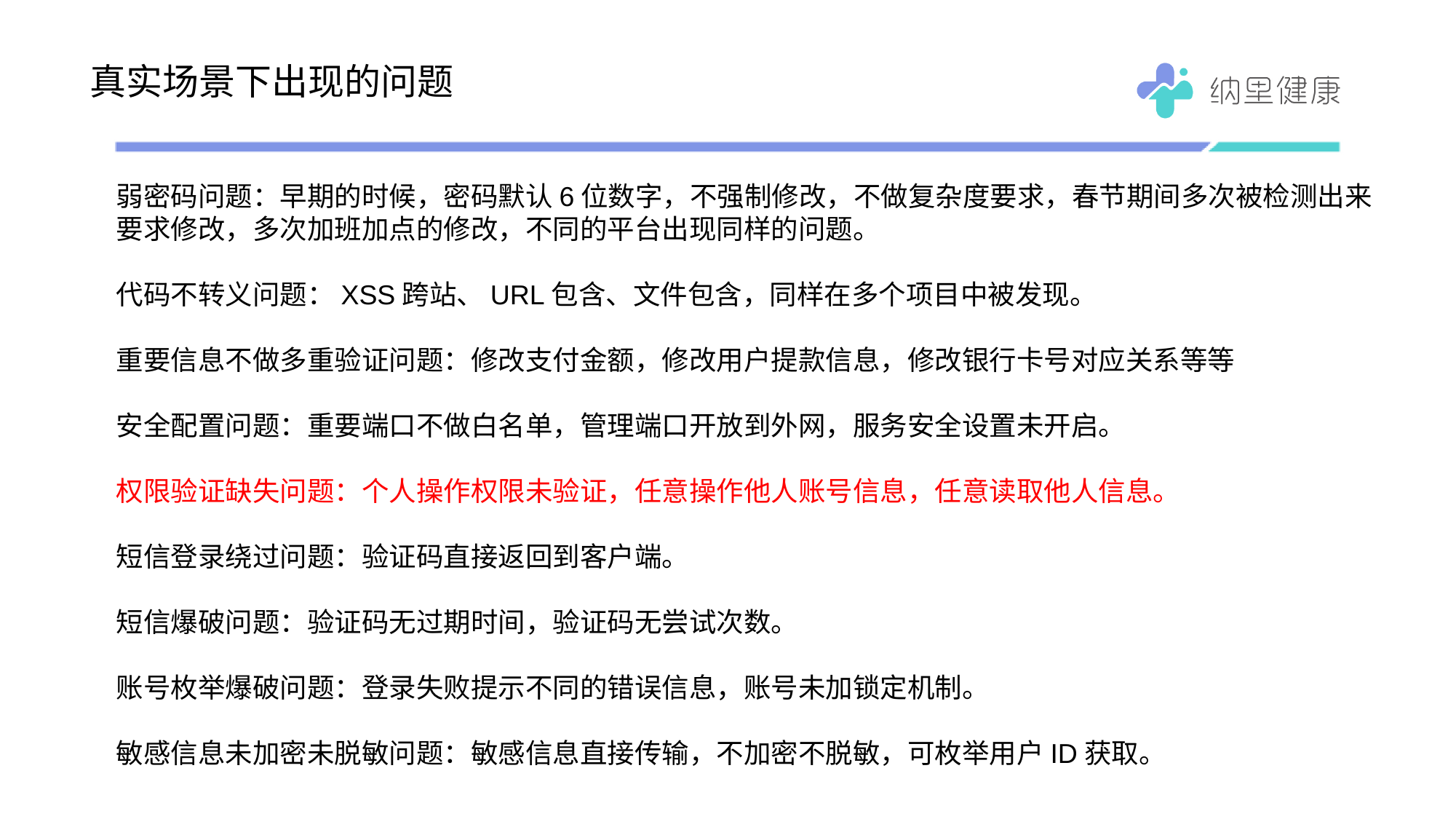

# 真实场景下出现的问题
弱密码问题：早期的时候，密码默认6位数字，不强制修改，不做复杂度要求，春节期间多次被检测出来
要求修改，多次加班加点的修改，不同的平台出现同样的问题。

代码不转义问题：XSS跨站、URL包含、文件包含，同样在多个项目中被发现。

重要信息不做多重验证问题：修改支付金额，修改用户提款信息，修改银行卡号对应关系等等

安全配置问题：重要端口不做白名单，管理端口开放到外网，服务安全设置未开启。

权限验证缺失问题：个人操作权限未验证，任意操作他人账号信息，任意读取他人信息。

短信登录绕过问题：验证码直接返回到客户端。

短信爆破问题：验证码无过期时间，验证码无尝试次数。

账号枚举爆破问题：登录失败提示不同的错误信息，账号未加锁定机制。

敏感信息未加密未脱敏问题：敏感信息直接传输，不加密不脱敏，可枚举用户ID获取。